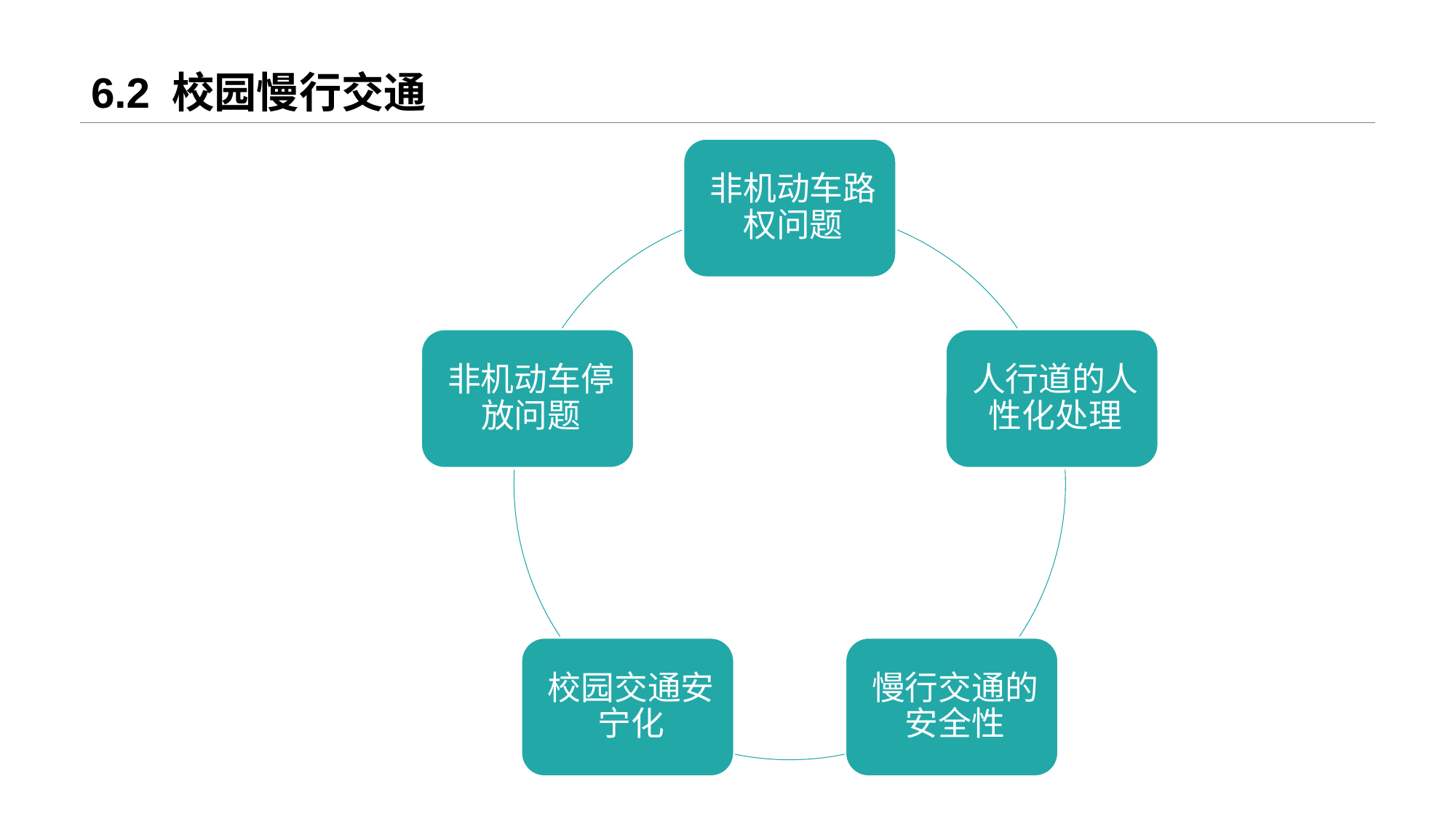

# 6.2 校园慢行交通
非机动车路权问题
人行道的人性化处理
慢行交通的安全性
校园交通安宁化
非机动车停放问题